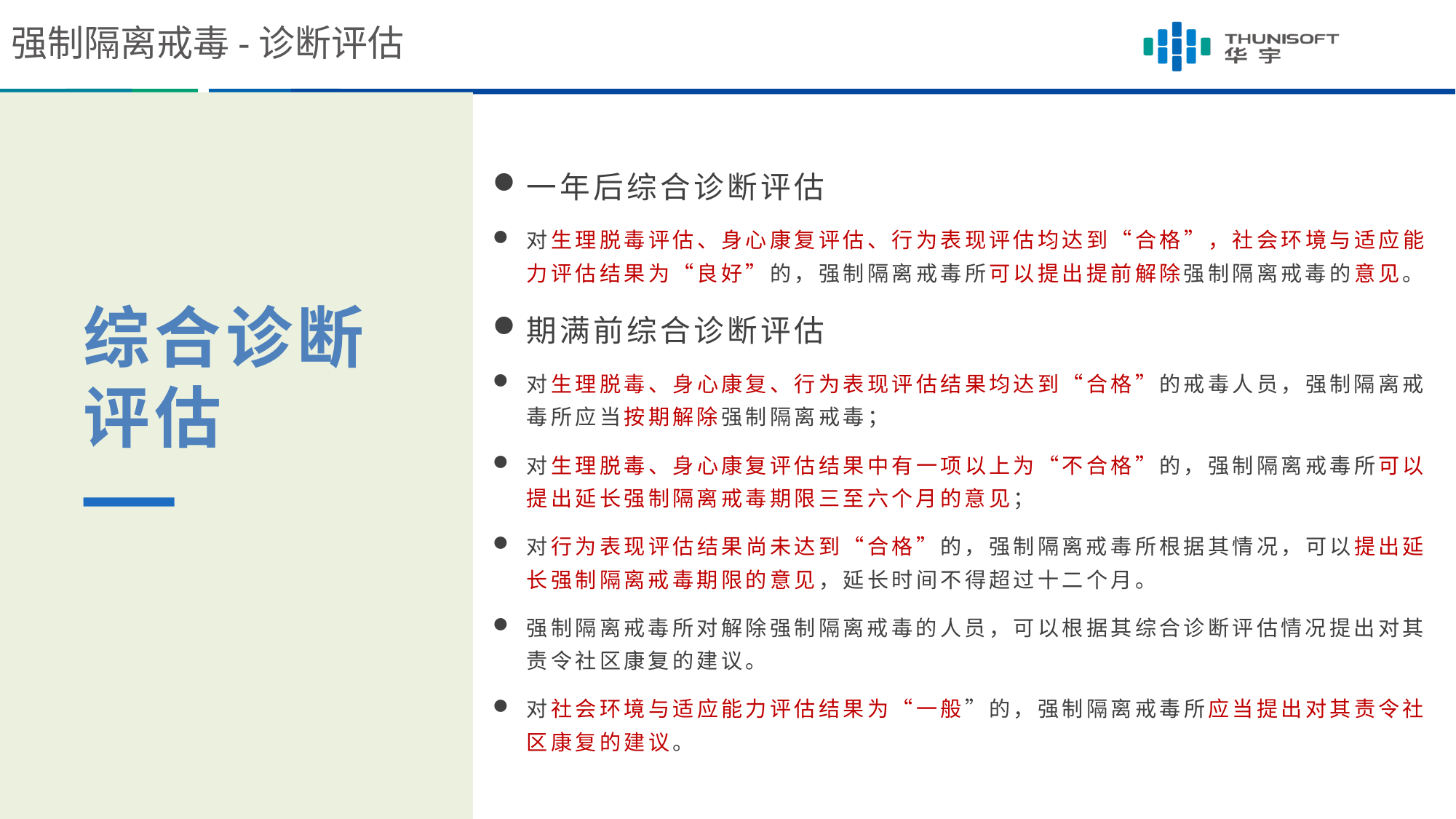

强制隔离戒毒-诊断评估

一年后综合诊断评估
对生理脱毒评估、身心康复评估、行为表现评估均达到“合格”，社会环境与适应能力评估结果为“良好”的，强制隔离戒毒所可以提出提前解除强制隔离戒毒的意见。
期满前综合诊断评估
对生理脱毒、身心康复、行为表现评估结果均达到“合格”的戒毒人员，强制隔离戒毒所应当按期解除强制隔离戒毒；
对生理脱毒、身心康复评估结果中有一项以上为“不合格”的，强制隔离戒毒所可以提出延长强制隔离戒毒期限三至六个月的意见；
对行为表现评估结果尚未达到“合格”的，强制隔离戒毒所根据其情况，可以提出延长强制隔离戒毒期限的意见，延长时间不得超过十二个月。
强制隔离戒毒所对解除强制隔离戒毒的人员，可以根据其综合诊断评估情况提出对其责令社区康复的建议。
对社会环境与适应能力评估结果为“一般”的，强制隔离戒毒所应当提出对其责令社区康复的建议。
综合诊断评估

109